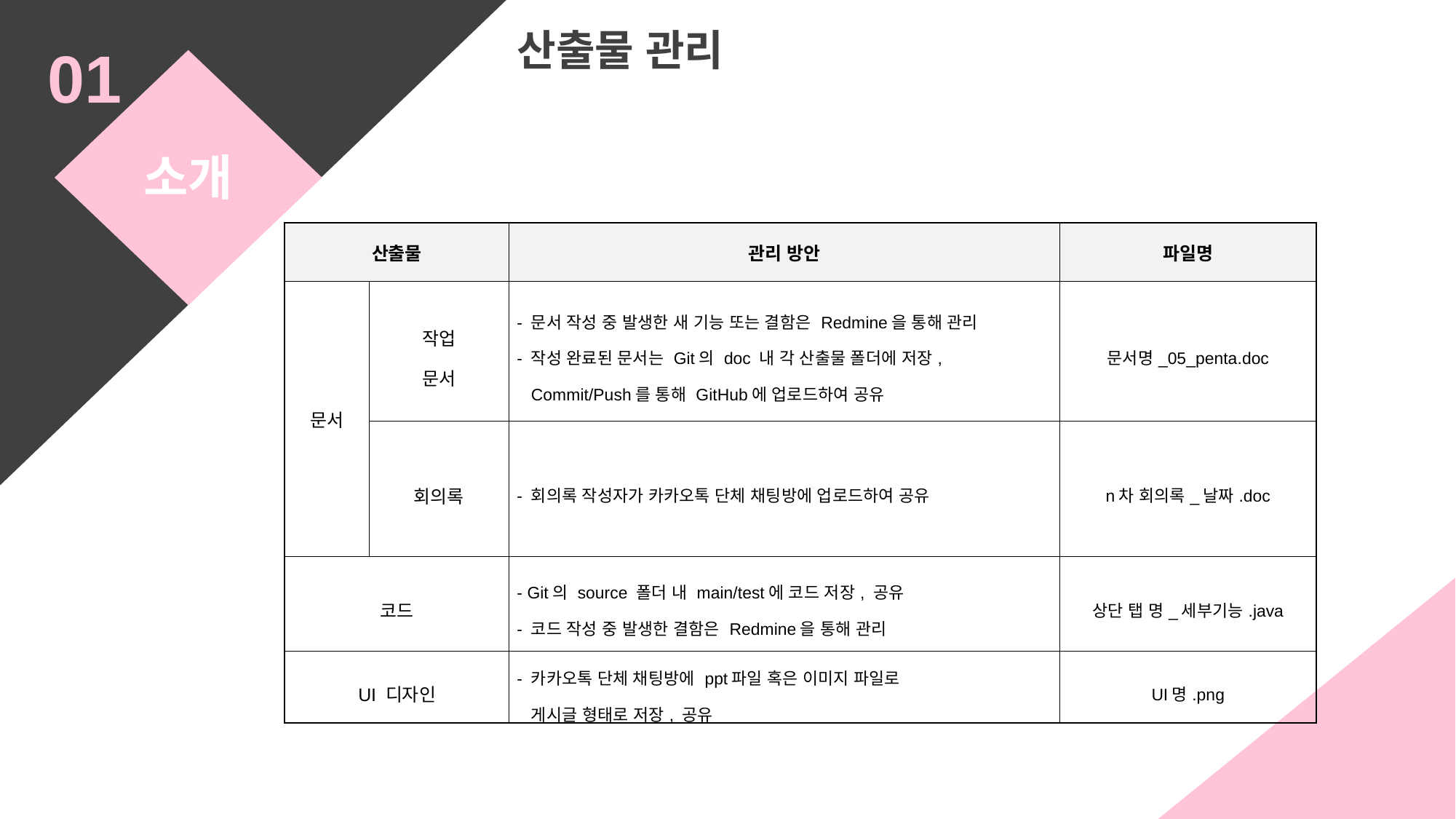

산출물 관리
01
소개
| 산출물 |  | 관리 방안 | 파일명 |
| --- | --- | --- | --- |
| 문서 | 작업 문서 | - 문서 작성 중 발생한 새 기능 또는 결함은 Redmine을 통해 관리 - 작성 완료된 문서는 Git의 doc 내 각 산출물 폴더에 저장, Commit/Push를 통해 GitHub에 업로드하여 공유 | 문서명\_05\_penta.doc |
|  | 회의록 | - 회의록 작성자가 카카오톡 단체 채팅방에 업로드하여 공유 | n차 회의록\_날짜.doc |
| 코드 |  | - Git의 source 폴더 내 main/test에 코드 저장, 공유 - 코드 작성 중 발생한 결함은 Redmine을 통해 관리 | 상단 탭 명\_세부기능.java |
| UI 디자인 |  | - 카카오톡 단체 채팅방에 ppt파일 혹은 이미지 파일로 게시글 형태로 저장, 공유 | UI명.png |